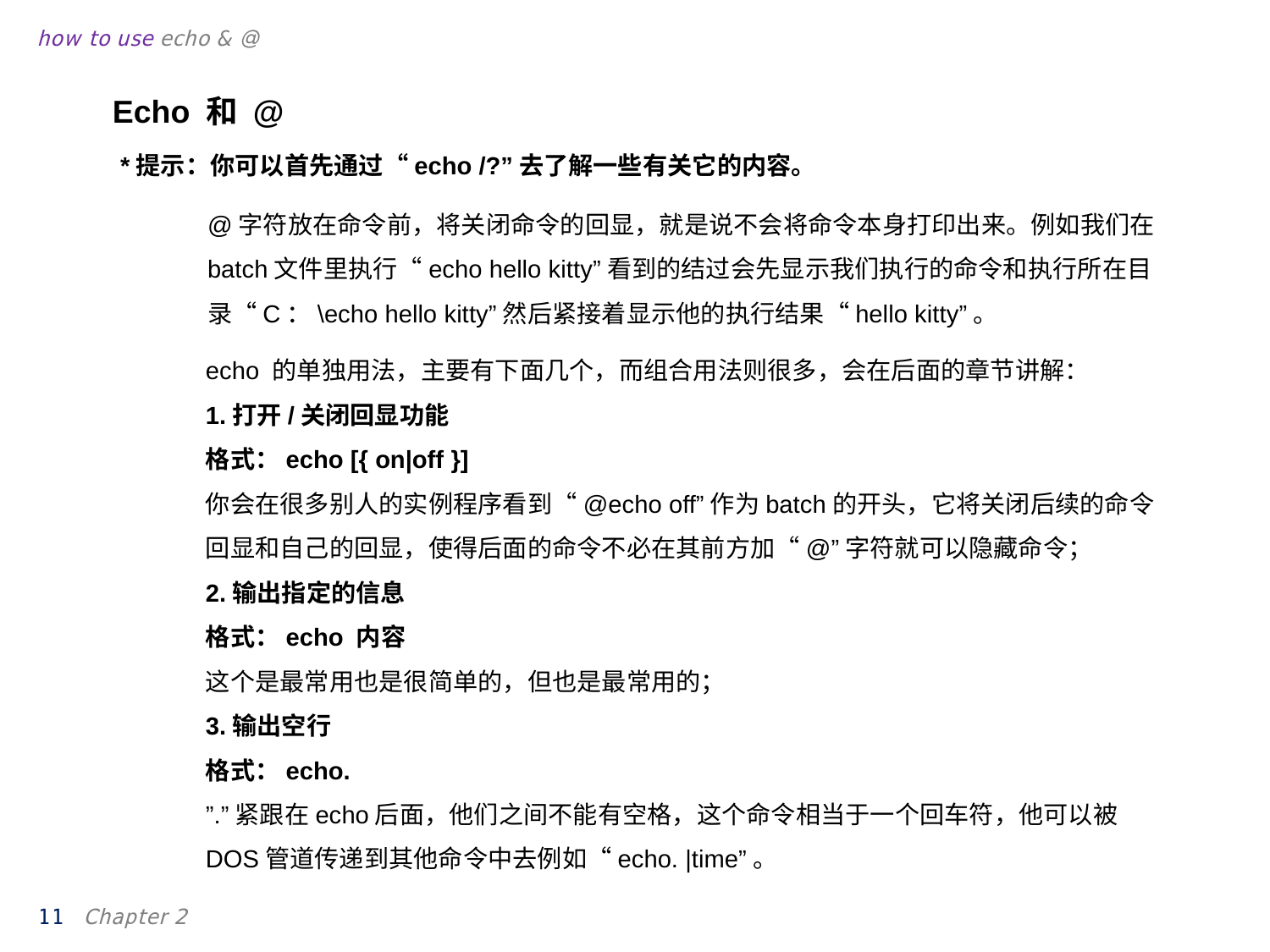

how to use echo & @
Echo 和 @
 *提示：你可以首先通过“echo /?”去了解一些有关它的内容。
@字符放在命令前，将关闭命令的回显，就是说不会将命令本身打印出来。例如我们在batch文件里执行“echo hello kitty”看到的结过会先显示我们执行的命令和执行所在目录“C：\echo hello kitty”然后紧接着显示他的执行结果“hello kitty”。
echo 的单独用法，主要有下面几个，而组合用法则很多，会在后面的章节讲解：
1.打开/关闭回显功能
格式：echo [{ on|off }]
你会在很多别人的实例程序看到“@echo off”作为batch的开头，它将关闭后续的命令回显和自己的回显，使得后面的命令不必在其前方加“@”字符就可以隐藏命令；
2.输出指定的信息
格式：echo 内容
这个是最常用也是很简单的，但也是最常用的；
3.输出空行
格式：echo.
”.”紧跟在echo后面，他们之间不能有空格，这个命令相当于一个回车符，他可以被DOS管道传递到其他命令中去例如“echo. |time”。
11   Chapter 2